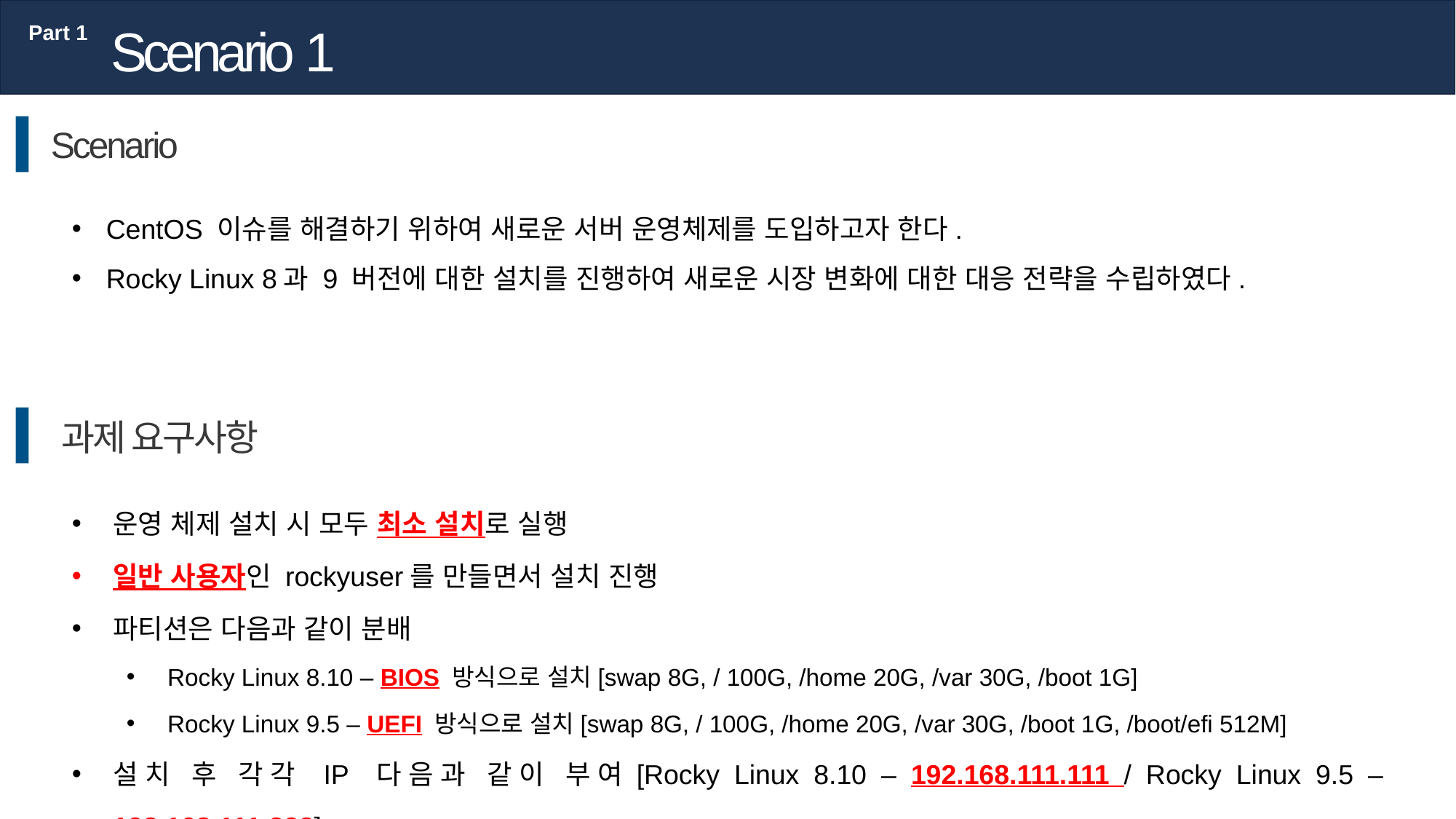

Scenario 1
Part 1

Scenario
CentOS 이슈를 해결하기 위하여 새로운 서버 운영체제를 도입하고자 한다.
Rocky Linux 8과 9 버전에 대한 설치를 진행하여 새로운 시장 변화에 대한 대응 전략을 수립하였다.

과제 요구사항
운영 체제 설치 시 모두 최소 설치로 실행
일반 사용자인 rockyuser를 만들면서 설치 진행
파티션은 다음과 같이 분배
Rocky Linux 8.10 – BIOS 방식으로 설치[swap 8G, / 100G, /home 20G, /var 30G, /boot 1G]
Rocky Linux 9.5 – UEFI 방식으로 설치[swap 8G, / 100G, /home 20G, /var 30G, /boot 1G, /boot/efi 512M]
설치 후 각각 IP 다음과 같이 부여[Rocky Linux 8.10 – 192.168.111.111 / Rocky Linux 9.5 – 192.168.111.222]